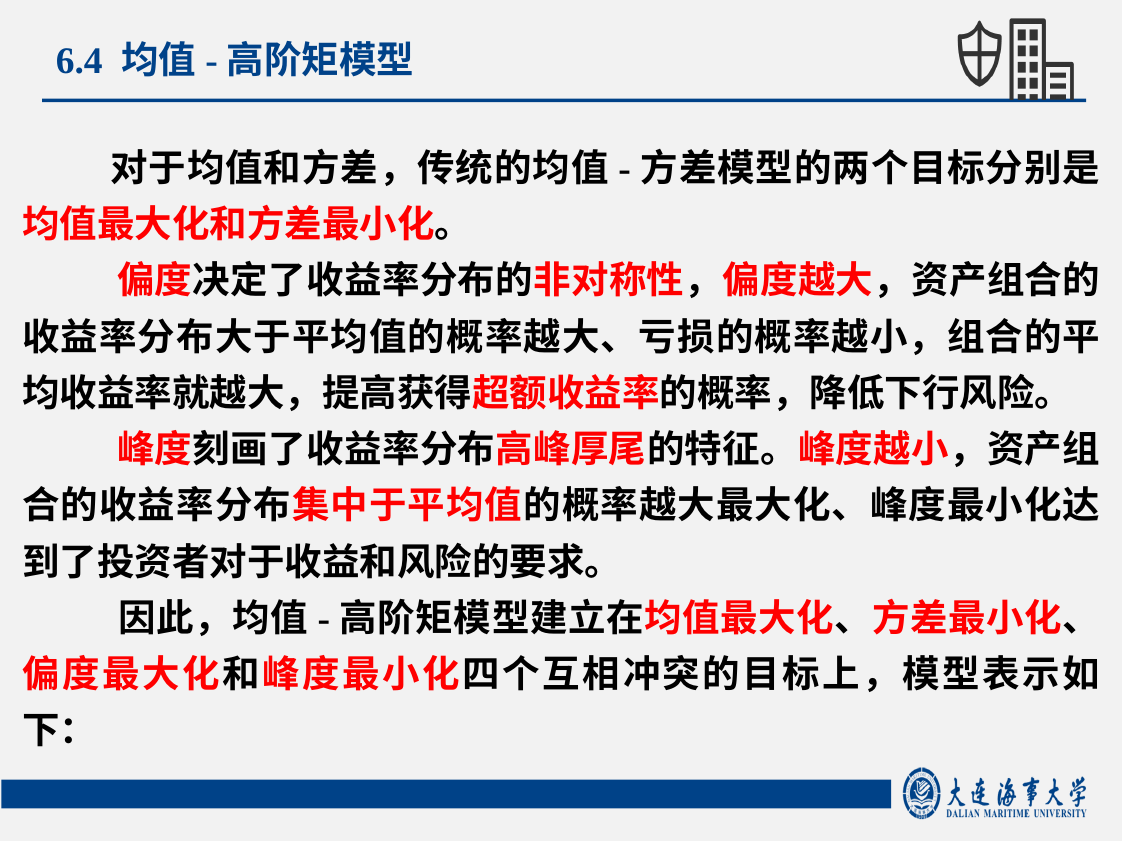

6.4 均值-高阶矩模型
   对于均值和方差，传统的均值-方差模型的两个目标分别是均值最大化和方差最小化。
    偏度决定了收益率分布的非对称性，偏度越大，资产组合的收益率分布大于平均值的概率越大、亏损的概率越小，组合的平均收益率就越大，提高获得超额收益率的概率，降低下行风险。
    峰度刻画了收益率分布高峰厚尾的特征。峰度越小，资产组合的收益率分布集中于平均值的概率越大最大化、峰度最小化达到了投资者对于收益和风险的要求。
    因此，均值-高阶矩模型建立在均值最大化、方差最小化、偏度最大化和峰度最小化四个互相冲突的目标上，模型表示如下：